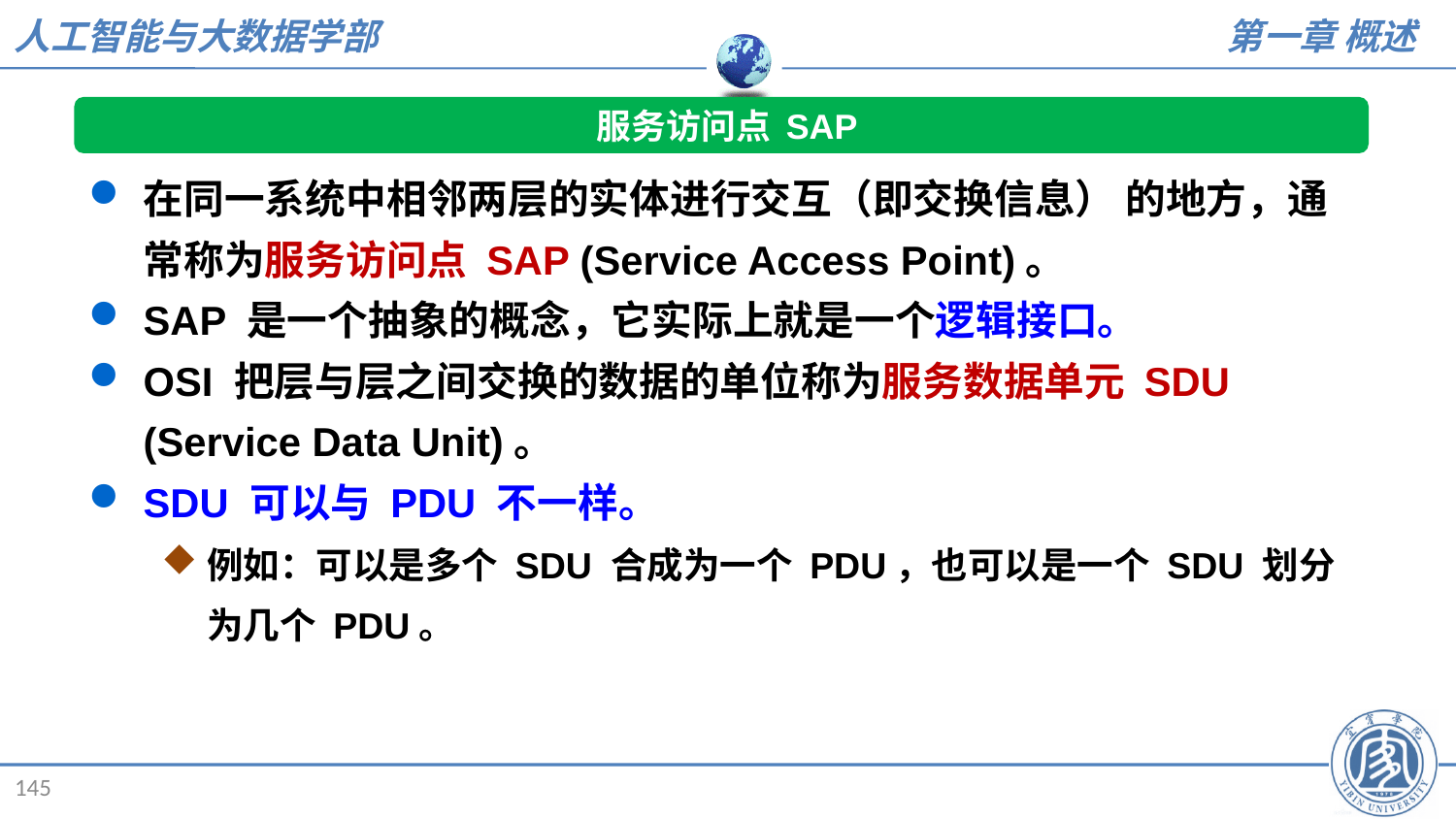

服务访问点 SAP
在同一系统中相邻两层的实体进行交互（即交换信息） 的地方，通常称为服务访问点 SAP (Service Access Point)。
SAP 是一个抽象的概念，它实际上就是一个逻辑接口。
OSI 把层与层之间交换的数据的单位称为服务数据单元 SDU (Service Data Unit)。
SDU 可以与 PDU 不一样。
例如：可以是多个 SDU 合成为一个 PDU，也可以是一个 SDU 划分为几个 PDU。

145